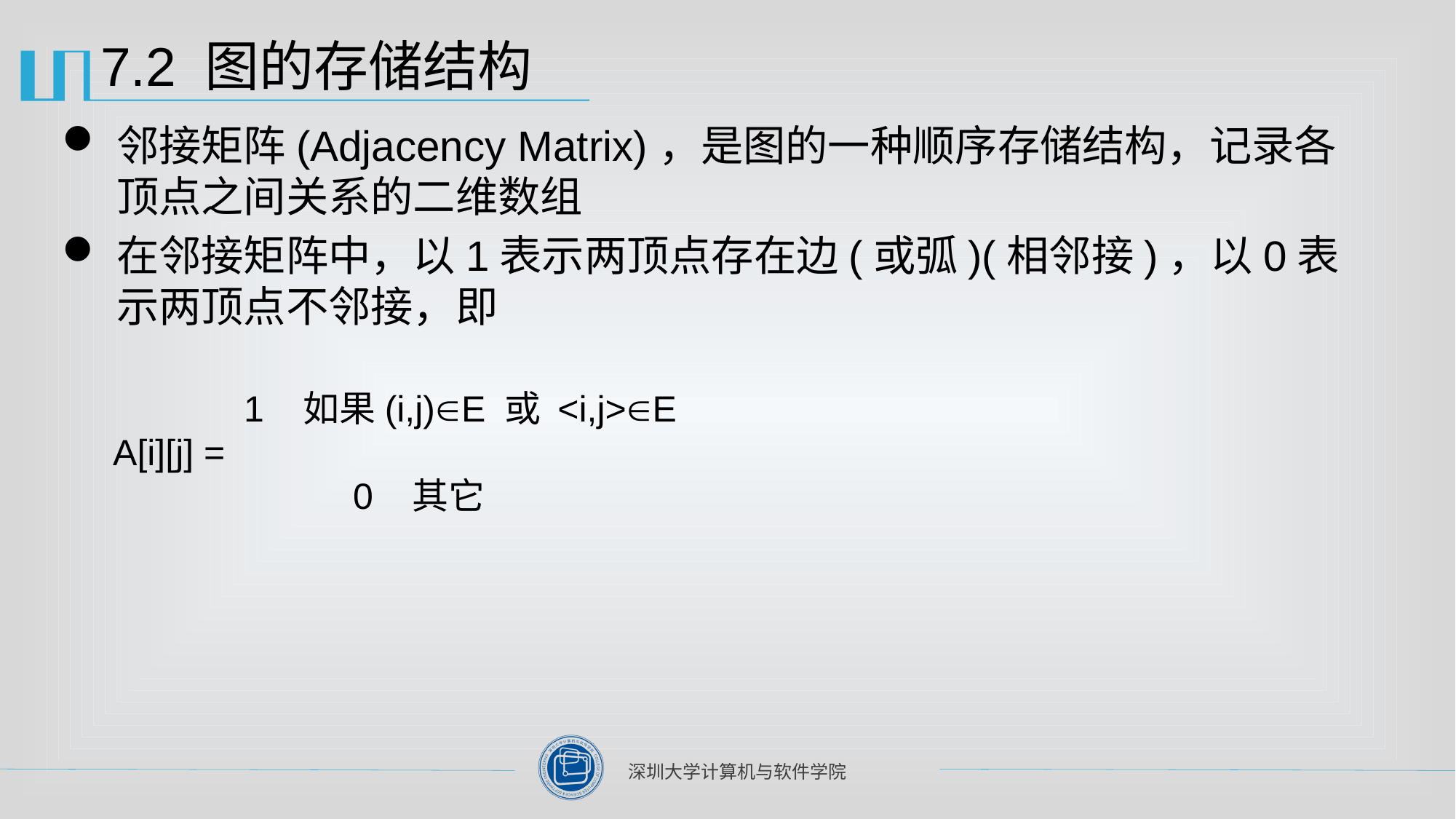

# 7.2 图的存储结构
邻接矩阵(Adjacency Matrix)，是图的一种顺序存储结构，记录各顶点之间关系的二维数组
在邻接矩阵中，以1表示两顶点存在边(或弧)(相邻接)，以0表示两顶点不邻接，即

          	1   如果(i,j)∈E 或 <i,j>∈E
     A[i][j] =
			0   其它

31